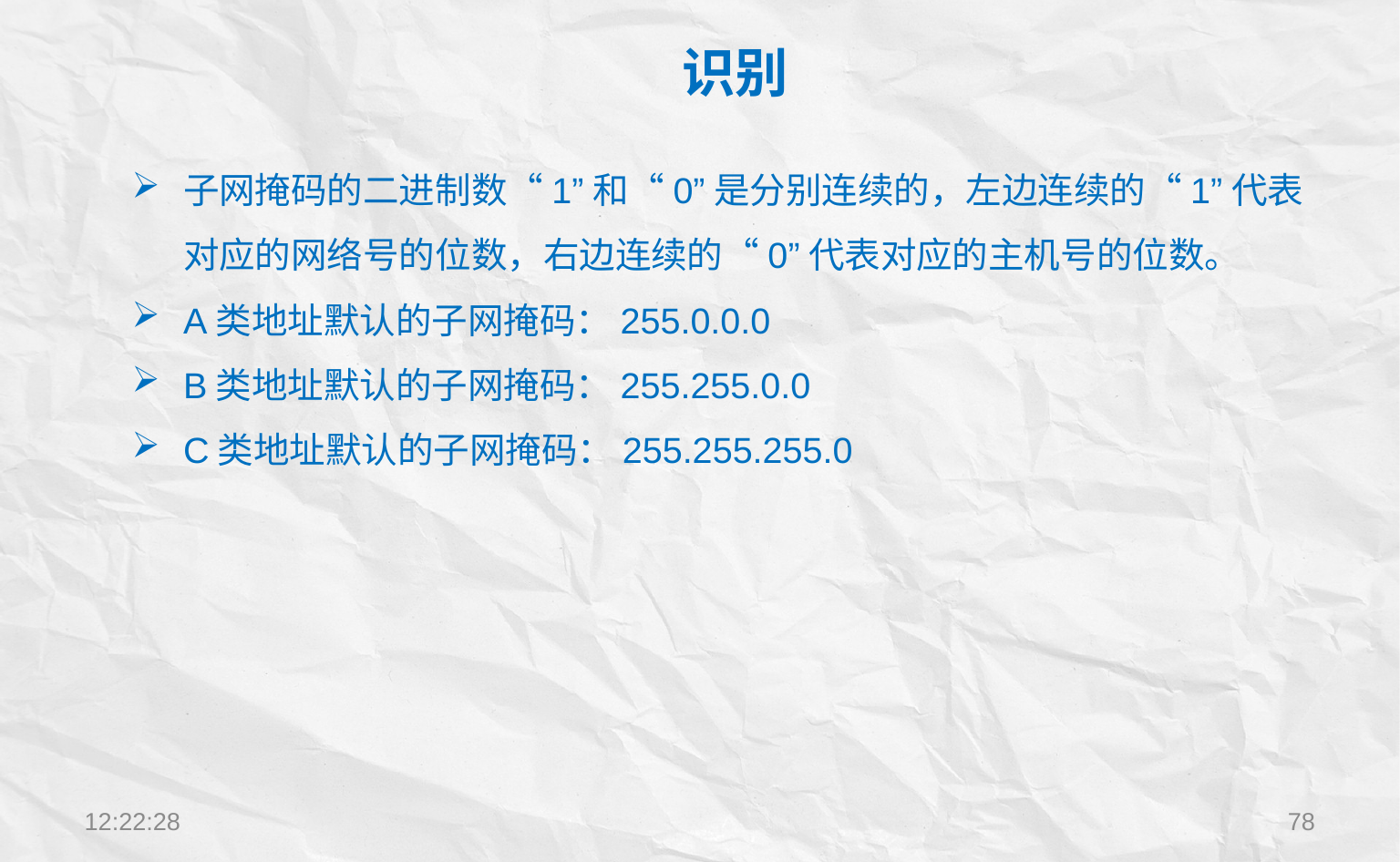

识别
子网掩码的二进制数“1”和“0”是分别连续的，左边连续的“1”代表对应的网络号的位数，右边连续的“0”代表对应的主机号的位数。
A类地址默认的子网掩码：255.0.0.0
B类地址默认的子网掩码：255.255.0.0
C类地址默认的子网掩码：255.255.255.0

12:22:28
78